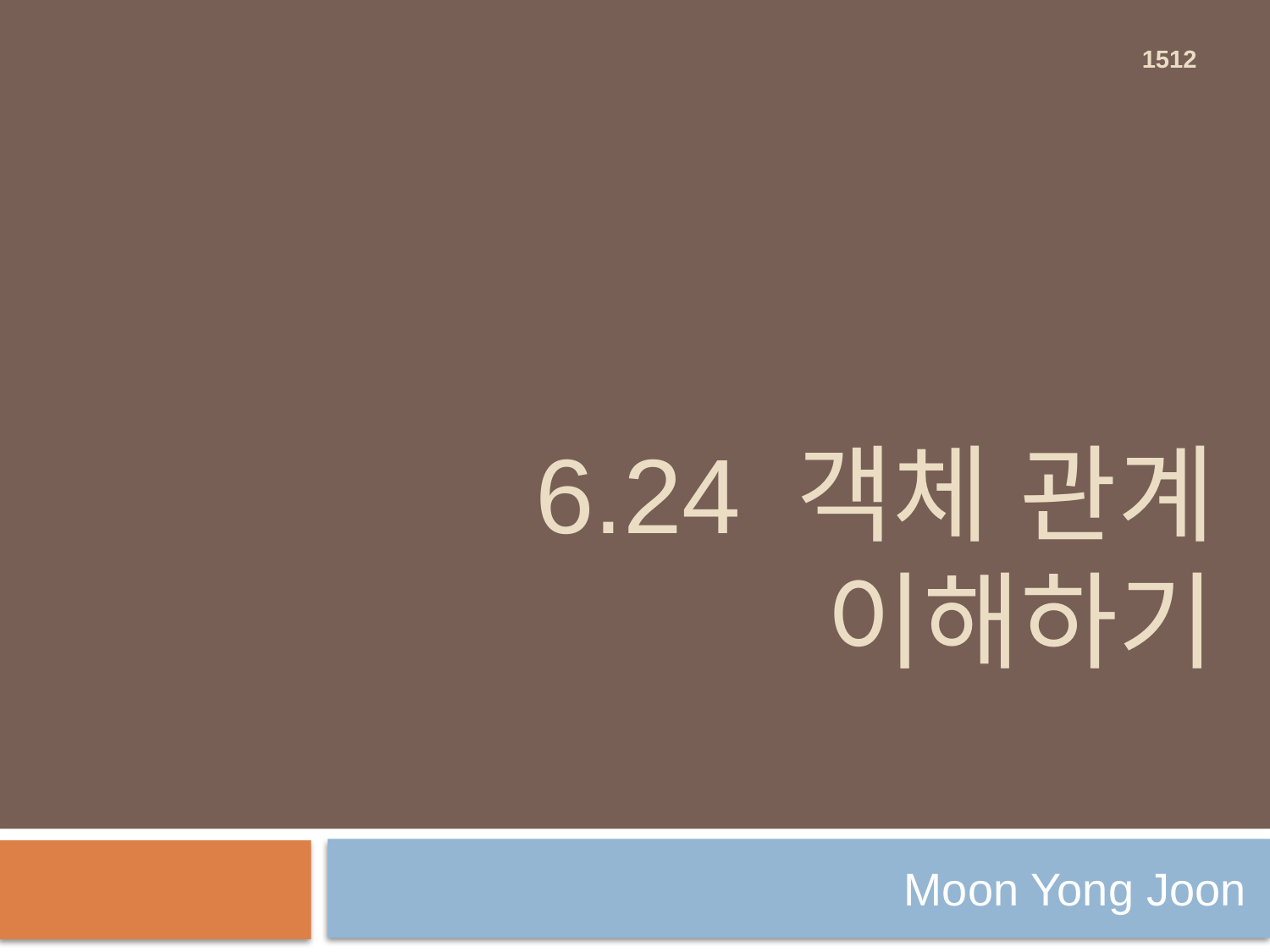

1512
# 6.24 객체 관계 이해하기
Moon Yong Joon